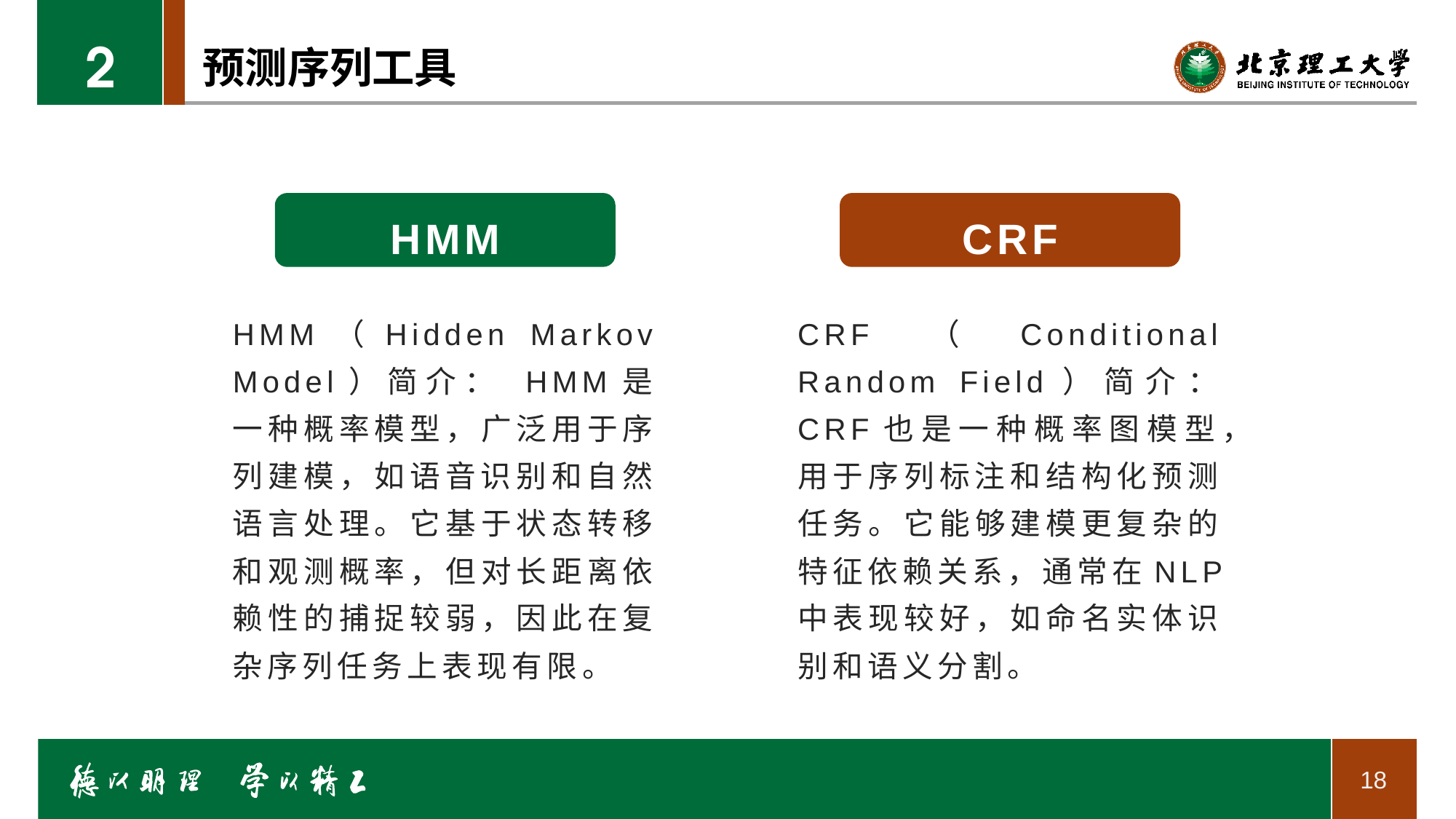

2
# 预测序列工具
HMM
CRF
HMM（Hidden Markov Model）简介： HMM是一种概率模型，广泛用于序列建模，如语音识别和自然语言处理。它基于状态转移和观测概率，但对长距离依赖性的捕捉较弱，因此在复杂序列任务上表现有限。
CRF（Conditional Random Field）简介： CRF也是一种概率图模型，用于序列标注和结构化预测任务。它能够建模更复杂的特征依赖关系，通常在NLP中表现较好，如命名实体识别和语义分割。